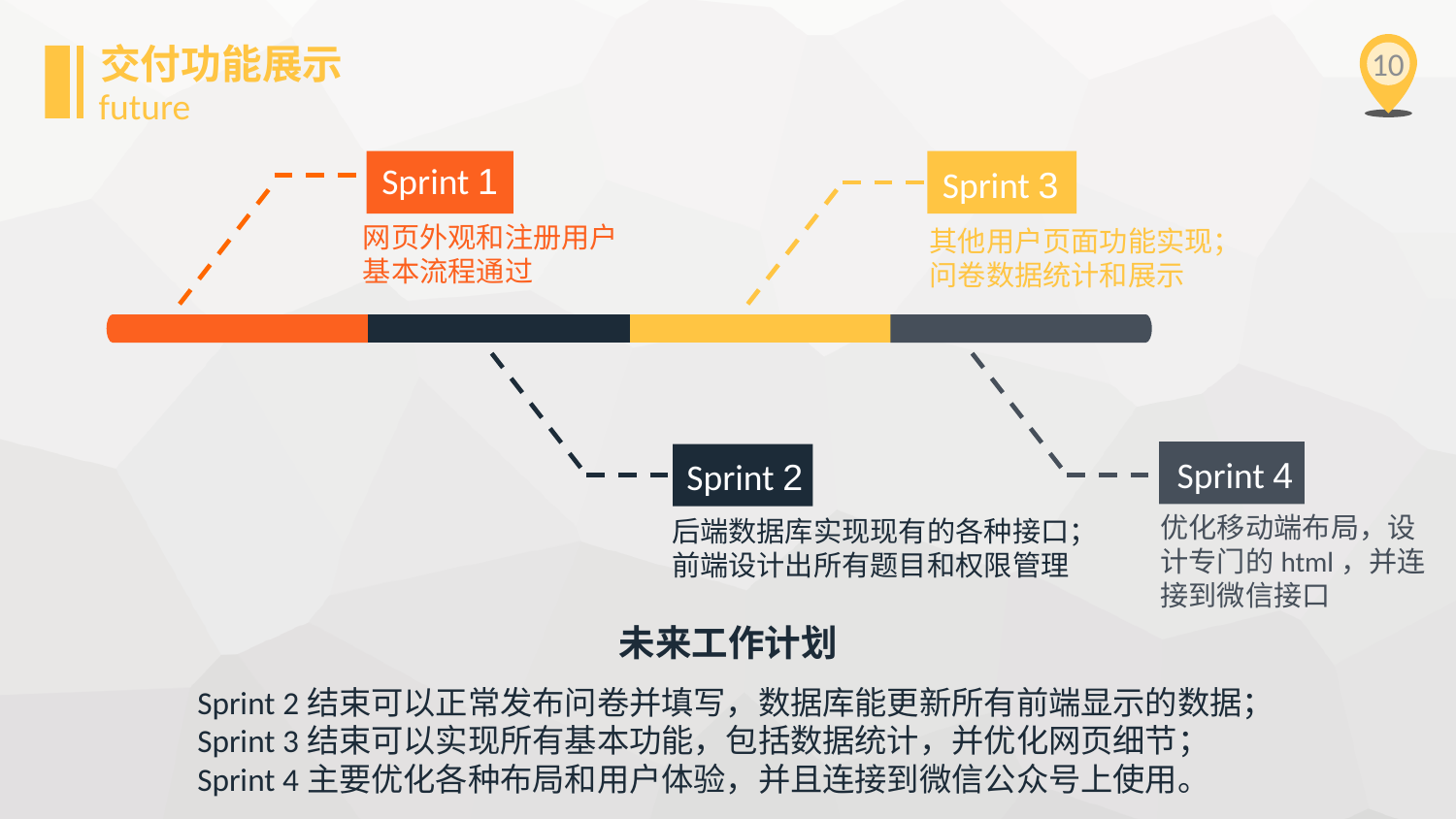

交付功能展示
10

future
Sprint 1

Sprint 3
Sprint 4
Sprint 2
网页外观和注册用户基本流程通过
其他用户页面功能实现；问卷数据统计和展示

优化移动端布局，设计专门的html，并连接到微信接口
后端数据库实现现有的各种接口；前端设计出所有题目和权限管理
未来工作计划
Sprint 2结束可以正常发布问卷并填写，数据库能更新所有前端显示的数据；
Sprint 3结束可以实现所有基本功能，包括数据统计，并优化网页细节；
Sprint 4主要优化各种布局和用户体验，并且连接到微信公众号上使用。